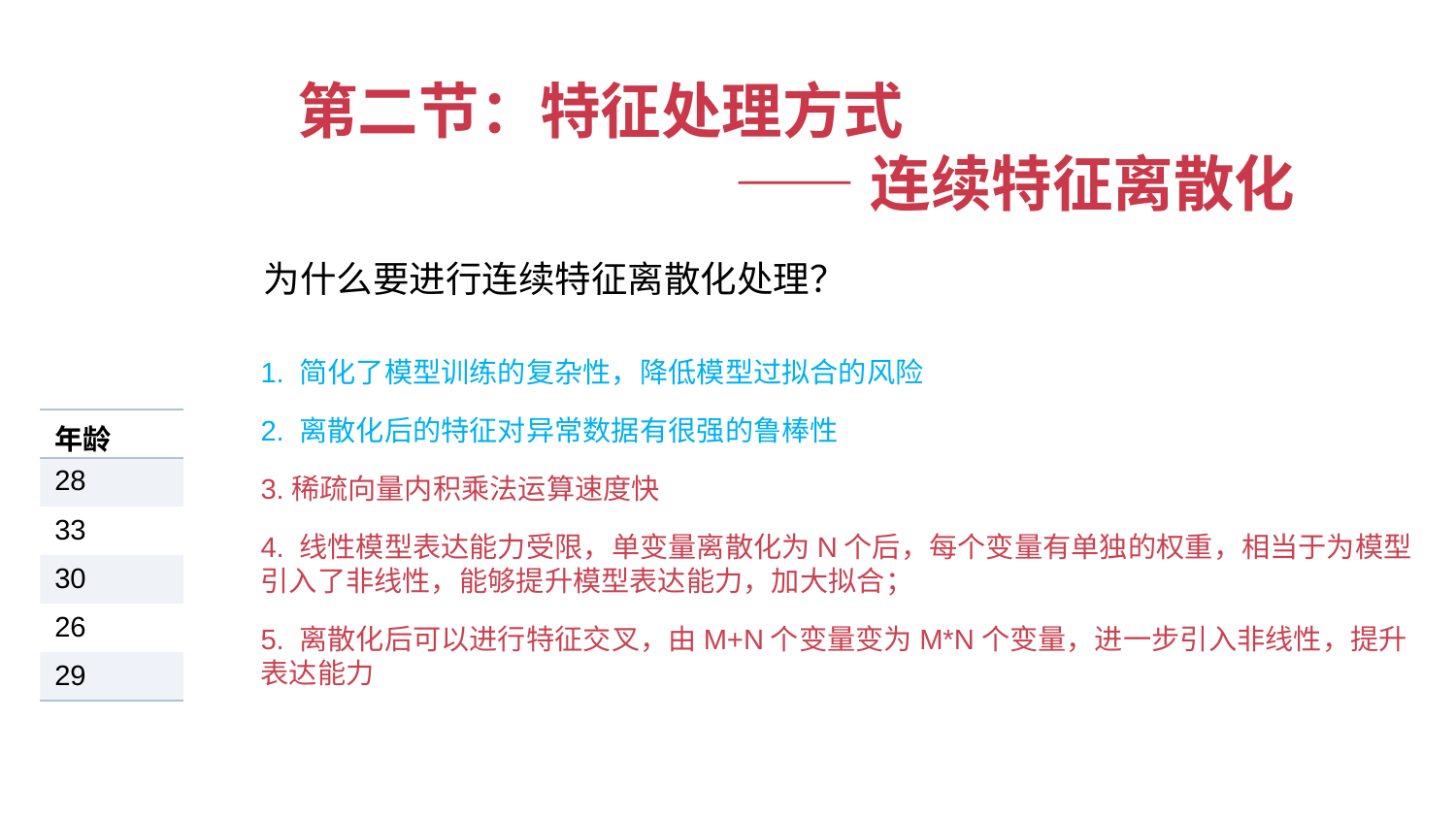

第二节：特征处理方式
——连续特征离散化
为什么要进行连续特征离散化处理？
1. 简化了模型训练的复杂性，降低模型过拟合的风险
2. 离散化后的特征对异常数据有很强的鲁棒性
3.稀疏向量内积乘法运算速度快
4. 线性模型表达能力受限，单变量离散化为N个后，每个变量有单独的权重，相当于为模型引入了非线性，能够提升模型表达能力，加大拟合；
5. 离散化后可以进行特征交叉，由M+N个变量变为M*N个变量，进一步引入非线性，提升表达能力
| 年龄 |
| --- |
| 28 |
| 33 |
| 30 |
| 26 |
| 29 |